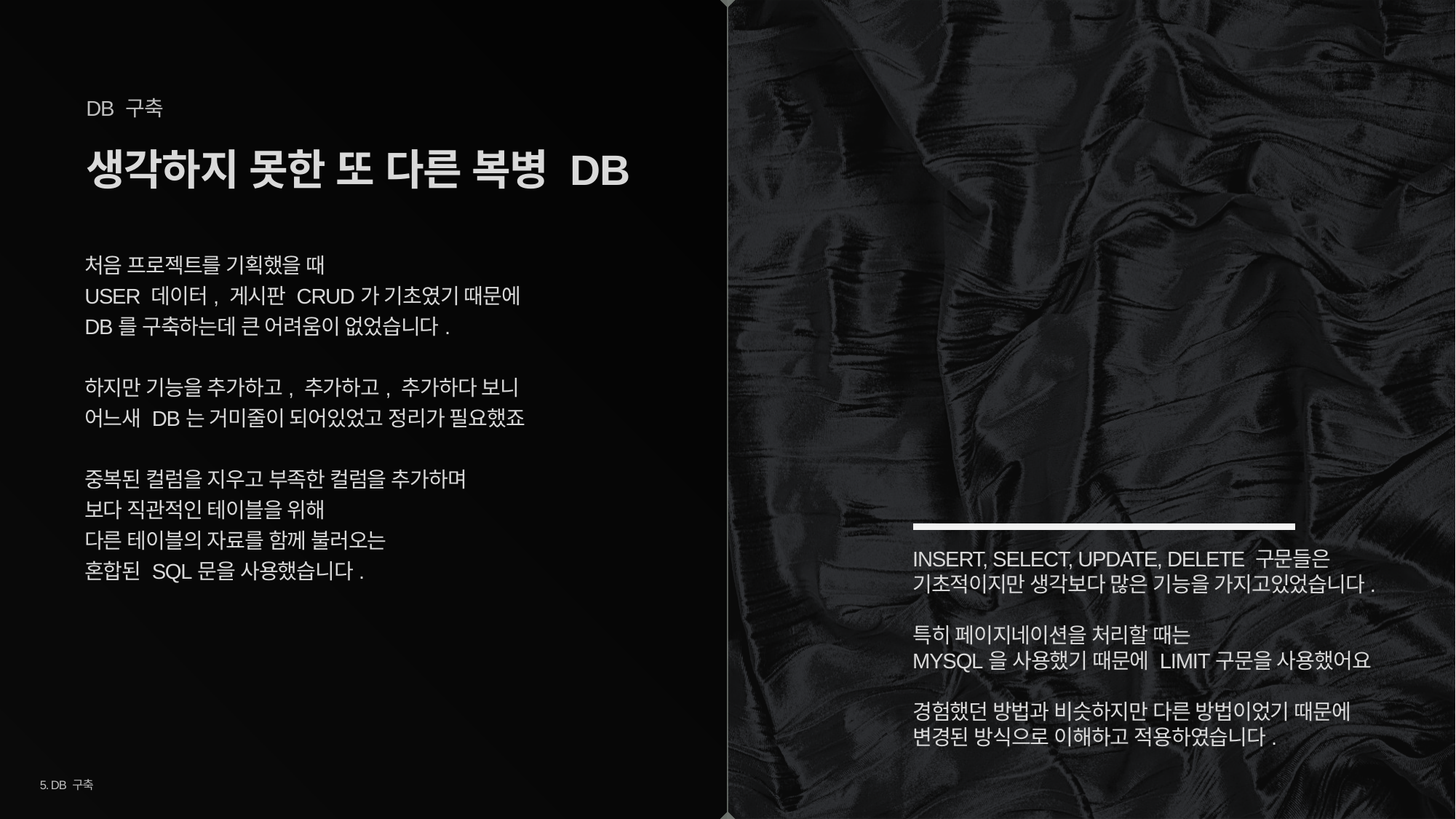

DB 구축
# 생각하지 못한 또 다른 복병 DB
처음 프로젝트를 기획했을 때
USER 데이터, 게시판 CRUD가 기초였기 때문에
DB를 구축하는데 큰 어려움이 없었습니다.

하지만 기능을 추가하고, 추가하고, 추가하다 보니
어느새 DB는 거미줄이 되어있었고 정리가 필요했죠

중복된 컬럼을 지우고 부족한 컬럼을 추가하며
보다 직관적인 테이블을 위해
다른 테이블의 자료를 함께 불러오는
혼합된 SQL문을 사용했습니다.
INSERT, SELECT, UPDATE, DELETE 구문들은
기초적이지만 생각보다 많은 기능을 가지고있었습니다.

특히 페이지네이션을 처리할 때는
MYSQL을 사용했기 때문에 LIMIT구문을 사용했어요

경험했던 방법과 비슷하지만 다른 방법이었기 때문에
변경된 방식으로 이해하고 적용하였습니다.
5. DB 구축
18